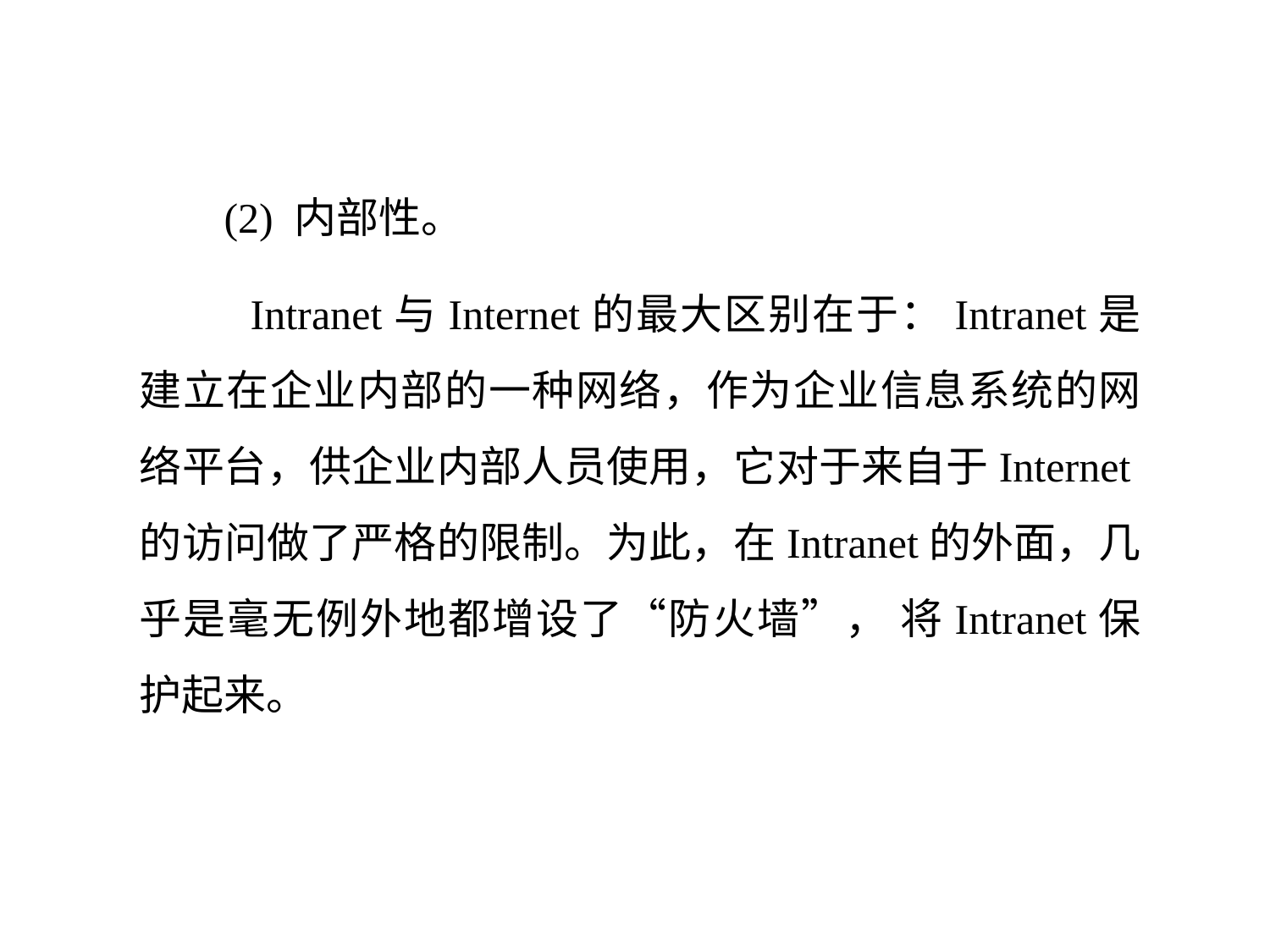

(2) 内部性。
         Intranet与Internet的最大区别在于：Intranet是建立在企业内部的一种网络，作为企业信息系统的网络平台，供企业内部人员使用，它对于来自于Internet的访问做了严格的限制。为此，在Intranet的外面，几乎是毫无例外地都增设了“防火墙”， 将Intranet保护起来。